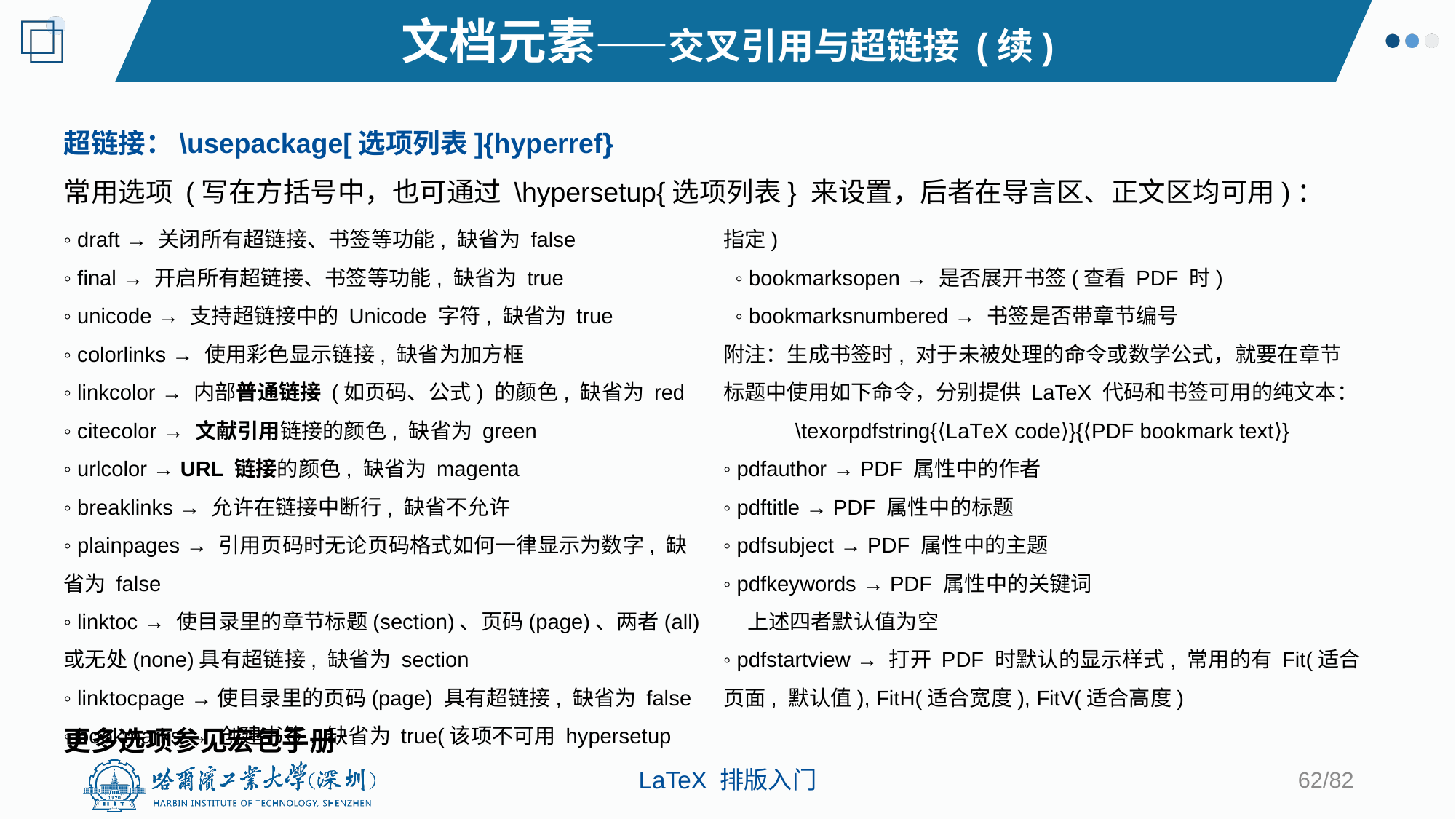

文档元素——交叉引用与超链接 (续)
超链接：\usepackage[选项列表]{hyperref}
常用选项 (写在方括号中，也可通过 \hypersetup{选项列表} 来设置，后者在导言区、正文区均可用)：
◦ draft → 关闭所有超链接、书签等功能, 缺省为 false
◦ final → 开启所有超链接、书签等功能, 缺省为 true
◦ unicode → 支持超链接中的 Unicode 字符, 缺省为 true
◦ colorlinks → 使用彩色显示链接, 缺省为加方框
◦ linkcolor → 内部普通链接 (如页码、公式) 的颜色, 缺省为 red
◦ citecolor → 文献引用链接的颜色, 缺省为 green
◦ urlcolor → URL 链接的颜色, 缺省为 magenta
◦ breaklinks → 允许在链接中断行, 缺省不允许
◦ plainpages → 引用页码时无论页码格式如何一律显示为数字, 缺省为 false
◦ linktoc → 使目录里的章节标题(section)、页码(page)、两者(all)或无处(none)具有超链接, 缺省为 section
◦ linktocpage →使目录里的页码(page) 具有超链接, 缺省为 false
◦ bookmarks → 创建书签, 缺省为 true(该项不可用 hypersetup 指定)
  ◦ bookmarksopen → 是否展开书签(查看 PDF 时)
  ◦ bookmarksnumbered → 书签是否带章节编号
附注：生成书签时, 对于未被处理的命令或数学公式，就要在章节标题中使用如下命令，分别提供 LaTeX 代码和书签可用的纯文本：
\texorpdfstring{⟨LaTeX code⟩}{⟨PDF bookmark text⟩}
◦ pdfauthor → PDF 属性中的作者
◦ pdftitle → PDF 属性中的标题
◦ pdfsubject → PDF 属性中的主题
◦ pdfkeywords → PDF 属性中的关键词
    上述四者默认值为空
◦ pdfstartview → 打开 PDF 时默认的显示样式, 常用的有 Fit(适合页面, 默认值), FitH(适合宽度), FitV(适合高度)
更多选项参见宏包手册
62/82